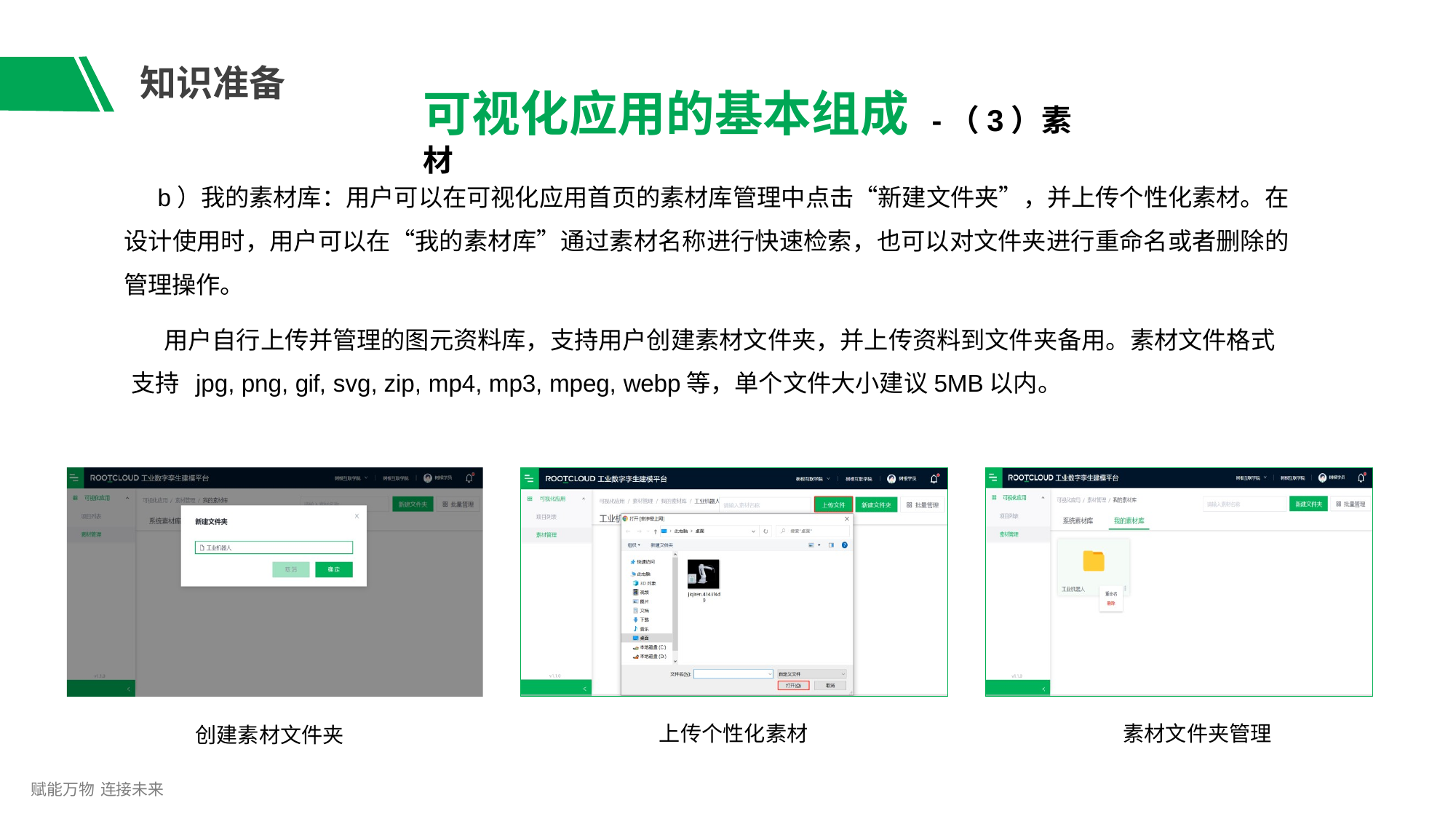

# 知识准备
可视化应用的基本组成 -（3）素材
b）我的素材库：用户可以在可视化应用首页的素材库管理中点击“新建文件夹”，并上传个性化素材。在 设计使用时，用户可以在“我的素材库”通过素材名称进行快速检索，也可以对文件夹进行重命名或者删除的 管理操作。
用户自行上传并管理的图元资料库，支持用户创建素材文件夹，并上传资料到文件夹备用。素材文件格式支持  jpg, png, gif, svg, zip, mp4, mp3, mpeg, webp等，单个文件大小建议5MB以内。

上传个性化素材
素材文件夹管理
创建素材文件夹
赋能万物 连接未来